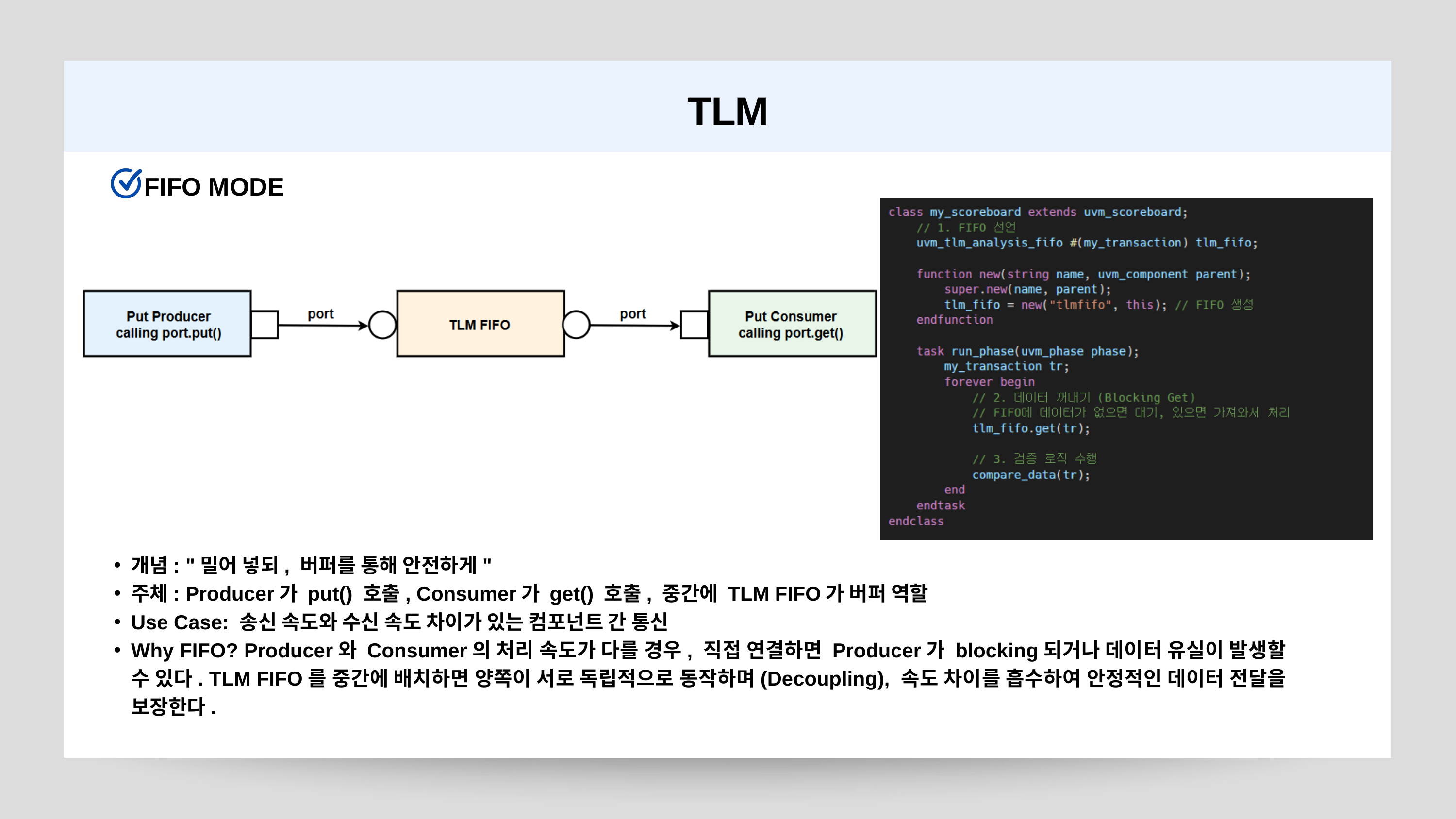

TLM
FIFO MODE

개념: "밀어 넣되, 버퍼를 통해 안전하게"
주체: Producer가 put() 호출, Consumer가 get() 호출, 중간에 TLM FIFO가 버퍼 역할
Use Case: 송신 속도와 수신 속도 차이가 있는 컴포넌트 간 통신
Why FIFO? Producer와 Consumer의 처리 속도가 다를 경우, 직접 연결하면 Producer가 blocking되거나 데이터 유실이 발생할 수 있다. TLM FIFO를 중간에 배치하면 양쪽이 서로 독립적으로 동작하며(Decoupling), 속도 차이를 흡수하여 안정적인 데이터 전달을 보장한다.